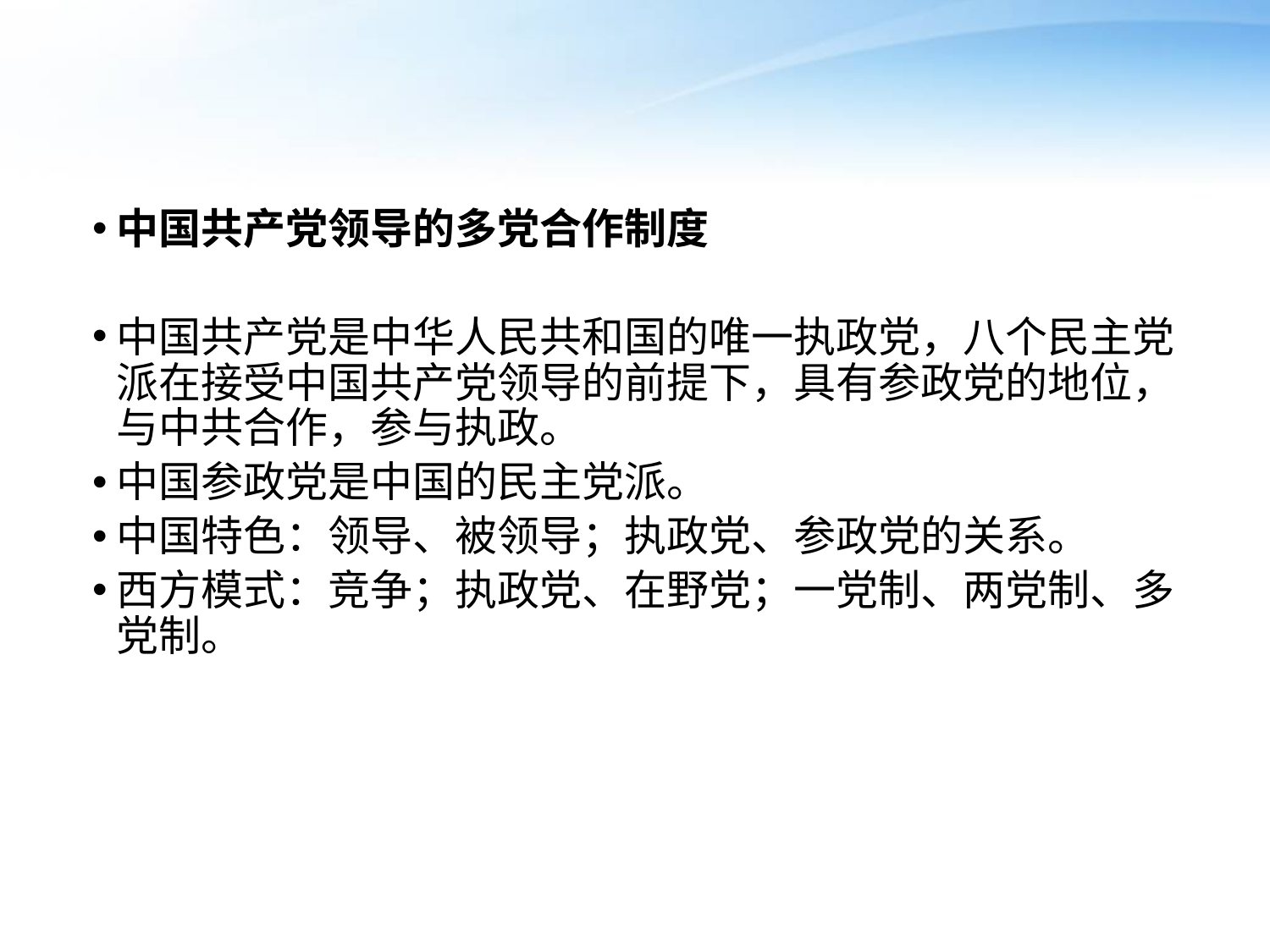

#
中国共产党领导的多党合作制度

中国共产党是中华人民共和国的唯一执政党，八个民主党派在接受中国共产党领导的前提下，具有参政党的地位，与中共合作，参与执政。
中国参政党是中国的民主党派。
中国特色：领导、被领导；执政党、参政党的关系。
西方模式：竞争；执政党、在野党；一党制、两党制、多党制。